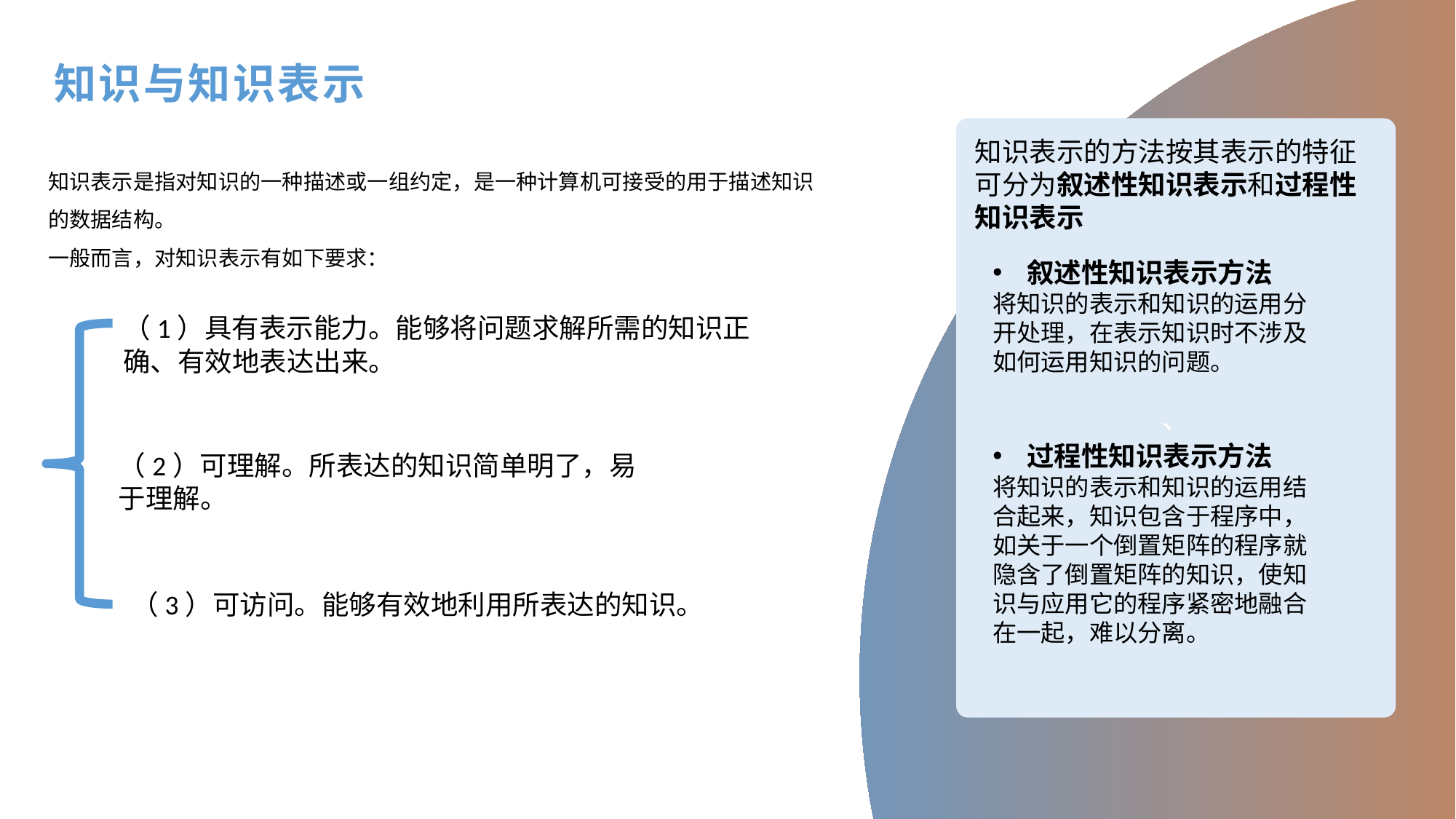

知识与知识表示
、
知识表示的方法按其表示的特征
可分为叙述性知识表示和过程性知识表示

知识表示是指对知识的一种描述或一组约定，是一种计算机可接受的用于描述知识
的数据结构。
一般而言，对知识表示有如下要求：
叙述性知识表示方法
将知识的表示和知识的运用分开处理，在表示知识时不涉及如何运用知识的问题。
（1）具有表示能力。能够将问题求解所需的知识正确、有效地表达出来。

过程性知识表示方法
将知识的表示和知识的运用结合起来，知识包含于程序中，如关于一个倒置矩阵的程序就隐含了倒置矩阵的知识，使知识与应用它的程序紧密地融合在一起，难以分离。
（2）可理解。所表达的知识简单明了，易于理解。
（3）可访问。能够有效地利用所表达的知识。